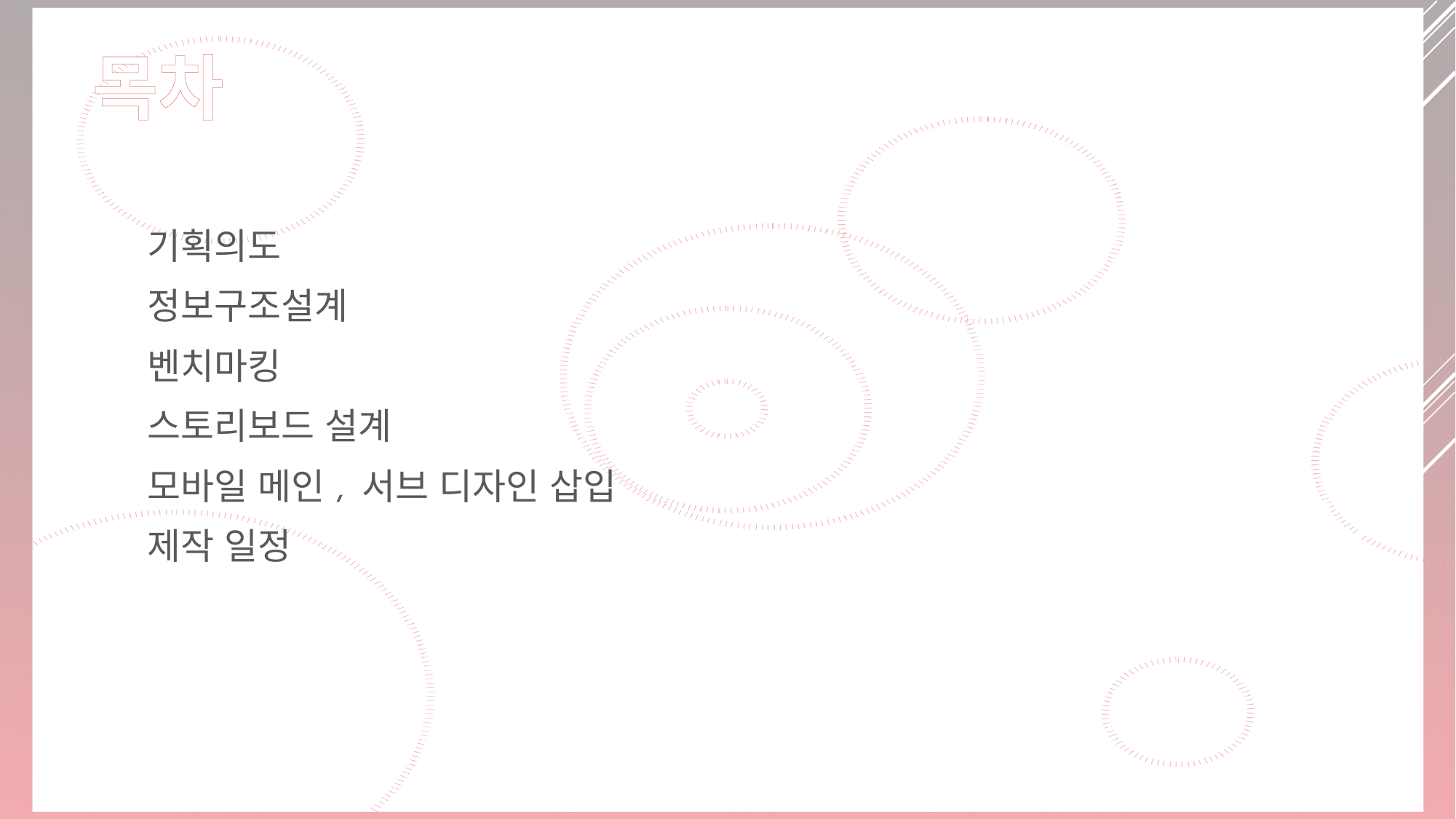

# 목차
기획의도
정보구조설계
벤치마킹
스토리보드 설계
모바일 메인, 서브 디자인 삽입
제작 일정